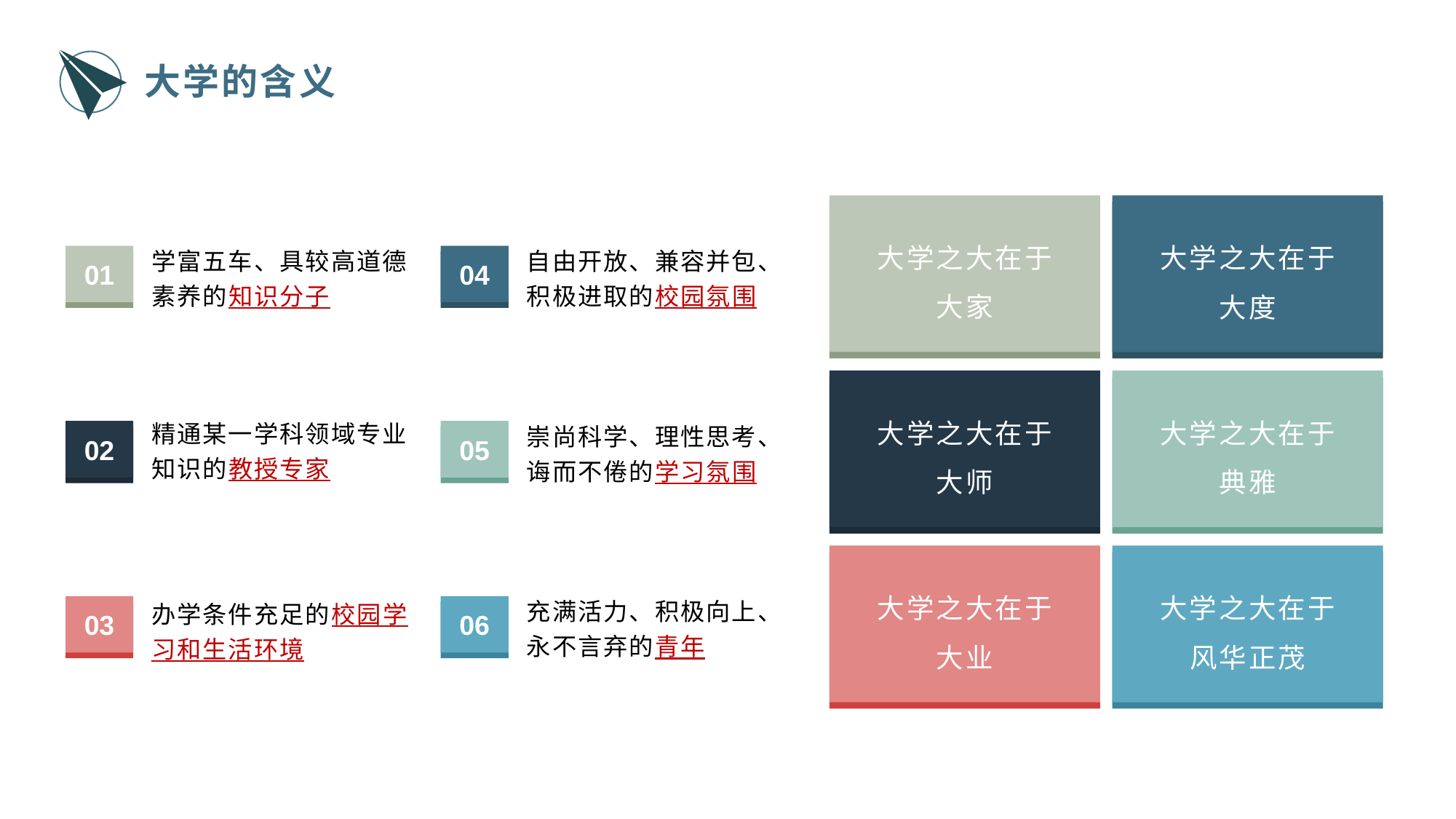

大学的含义
大学之大在于
大家
大学之大在于
大度

学富五车、具较高道德素养的知识分子
自由开放、兼容并包、积极进取的校园氛围
01

04

大学之大在于
大师

大学之大在于
典雅

精通某一学科领域专业知识的教授专家
崇尚科学、理性思考、诲而不倦的学习氛围
02

05

大学之大在于
大业

大学之大在于
风华正茂

充满活力、积极向上、永不言弃的青年
办学条件充足的校园学习和生活环境
03

06